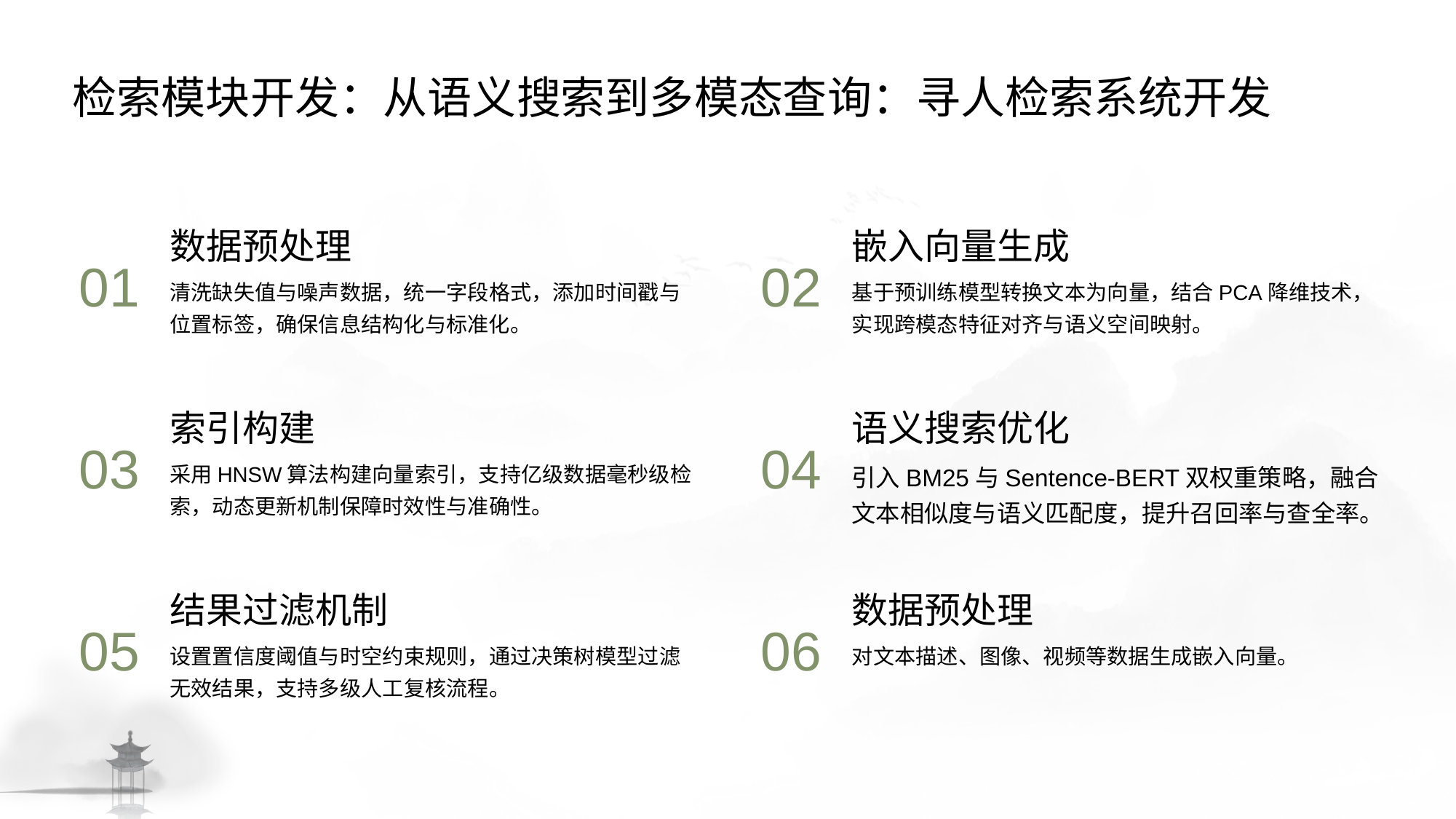

检索模块开发：从语义搜索到多模态查询：寻人检索系统开发
数据预处理
嵌入向量生成
01
02
清洗缺失值与噪声数据，统一字段格式，添加时间戳与位置标签，确保信息结构化与标准化。
基于预训练模型转换文本为向量，结合PCA降维技术，实现跨模态特征对齐与语义空间映射。
索引构建
语义搜索优化
03
04
采用HNSW算法构建向量索引，支持亿级数据毫秒级检索，动态更新机制保障时效性与准确性。
引入BM25与Sentence-BERT双权重策略，融合文本相似度与语义匹配度，提升召回率与查全率。
结果过滤机制
数据预处理
05
06
设置置信度阈值与时空约束规则，通过决策树模型过滤无效结果，支持多级人工复核流程。
对文本描述、图像、视频等数据生成嵌入向量。